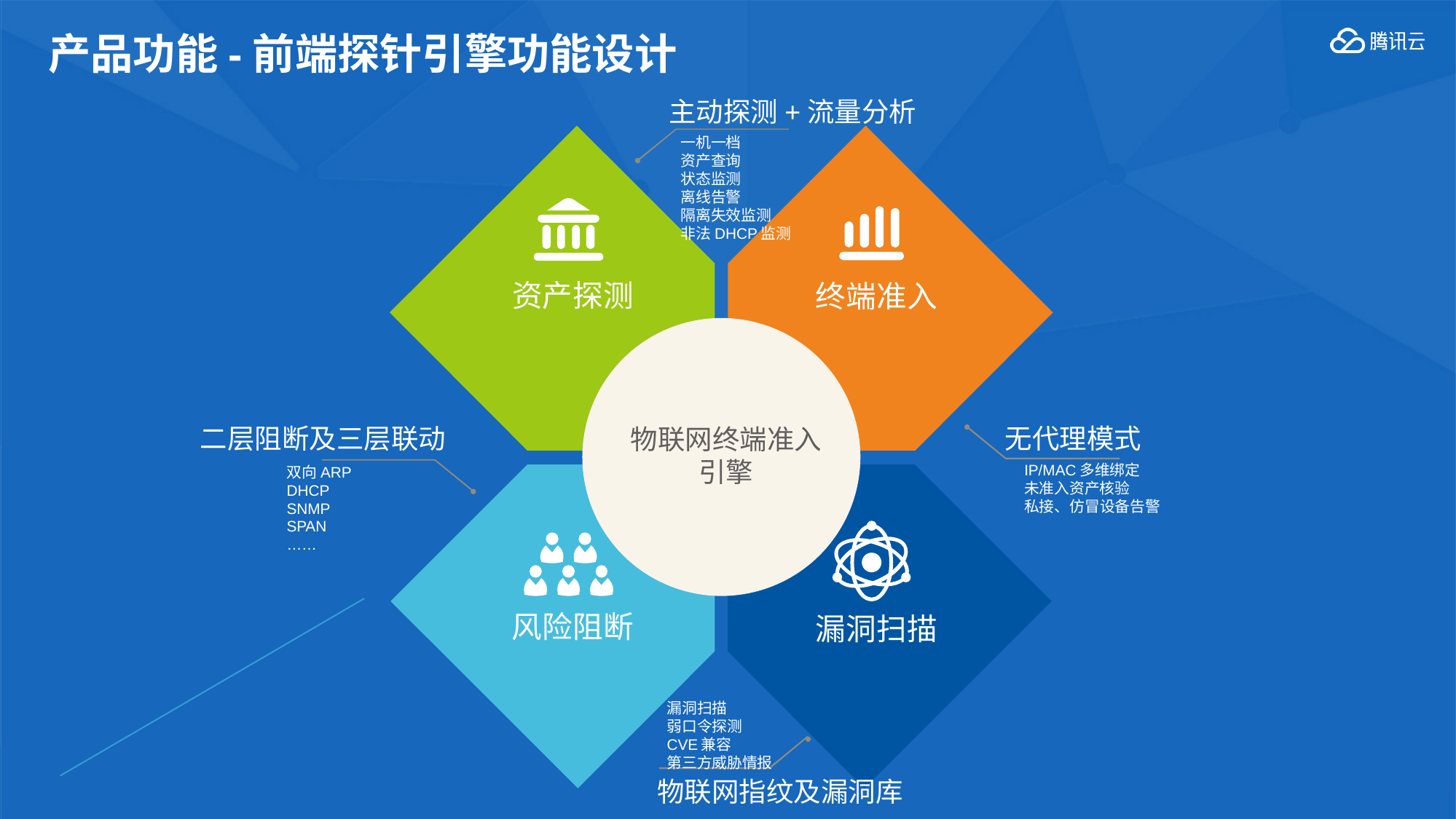

产品功能-前端探针引擎功能设计
主动探测+流量分析

一机一档
资产查询
状态监测
离线告警
隔离失效监测
非法DHCP监测

资产探测
终端准入

二层阻断及三层联动
无代理模式
物联网终端准入
引擎

IP/MAC多维绑定
未准入资产核验
私接、仿冒设备告警
双向ARP
DHCP
SNMP
SPAN
……

风险阻断
漏洞扫描
漏洞扫描
弱口令探测
CVE兼容
第三方威胁情报

物联网指纹及漏洞库